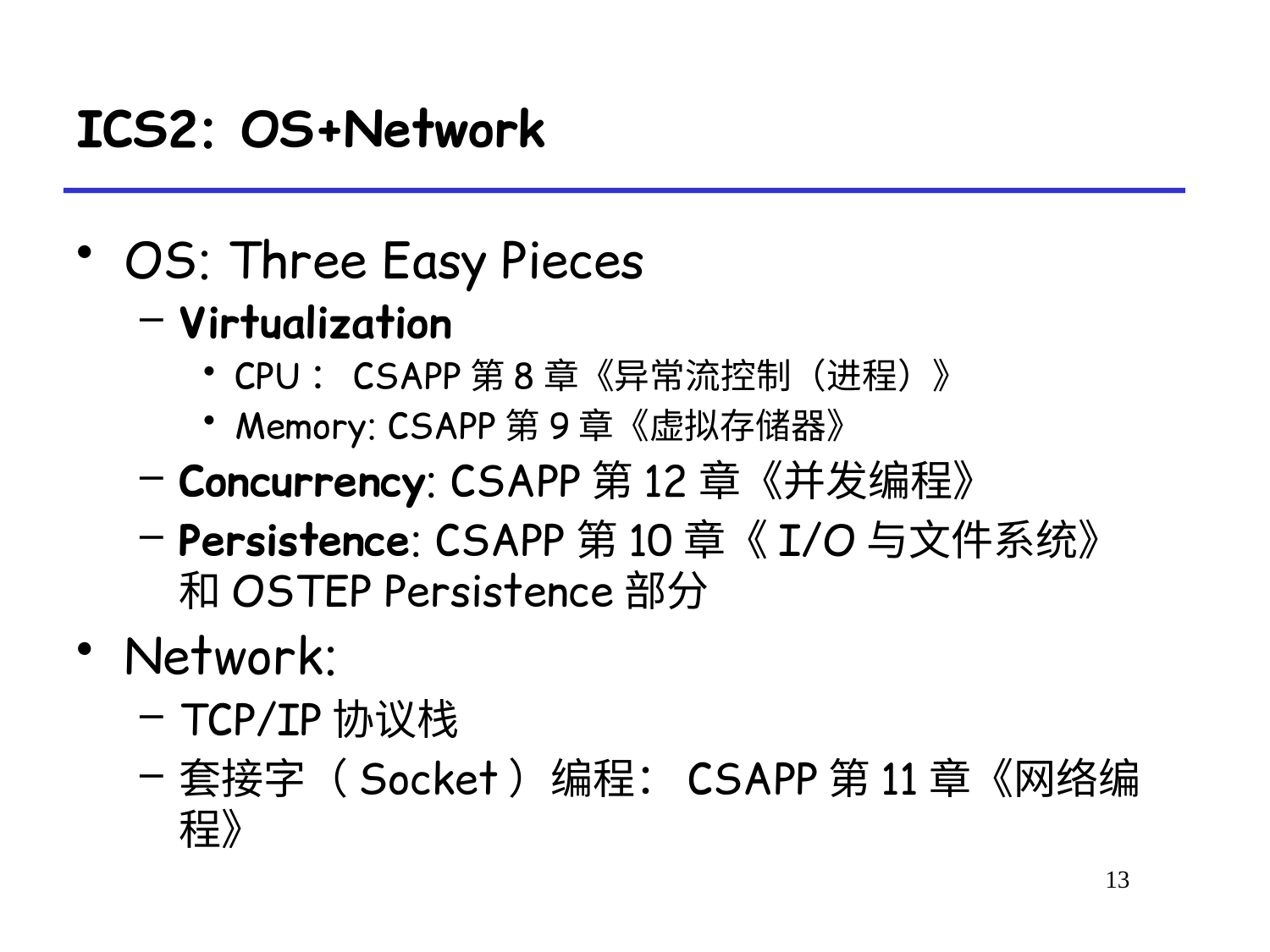

ICS2: OS+Network
OS: Three Easy Pieces
Virtualization
CPU：CSAPP第8章《异常流控制（进程）》
Memory: CSAPP第9章《虚拟存储器》
Concurrency: CSAPP第12章《并发编程》
Persistence: CSAPP第10章《I/O与文件系统》和OSTEP Persistence部分
Network:
TCP/IP协议栈
套接字（Socket）编程：CSAPP第11章《网络编程》
# 13